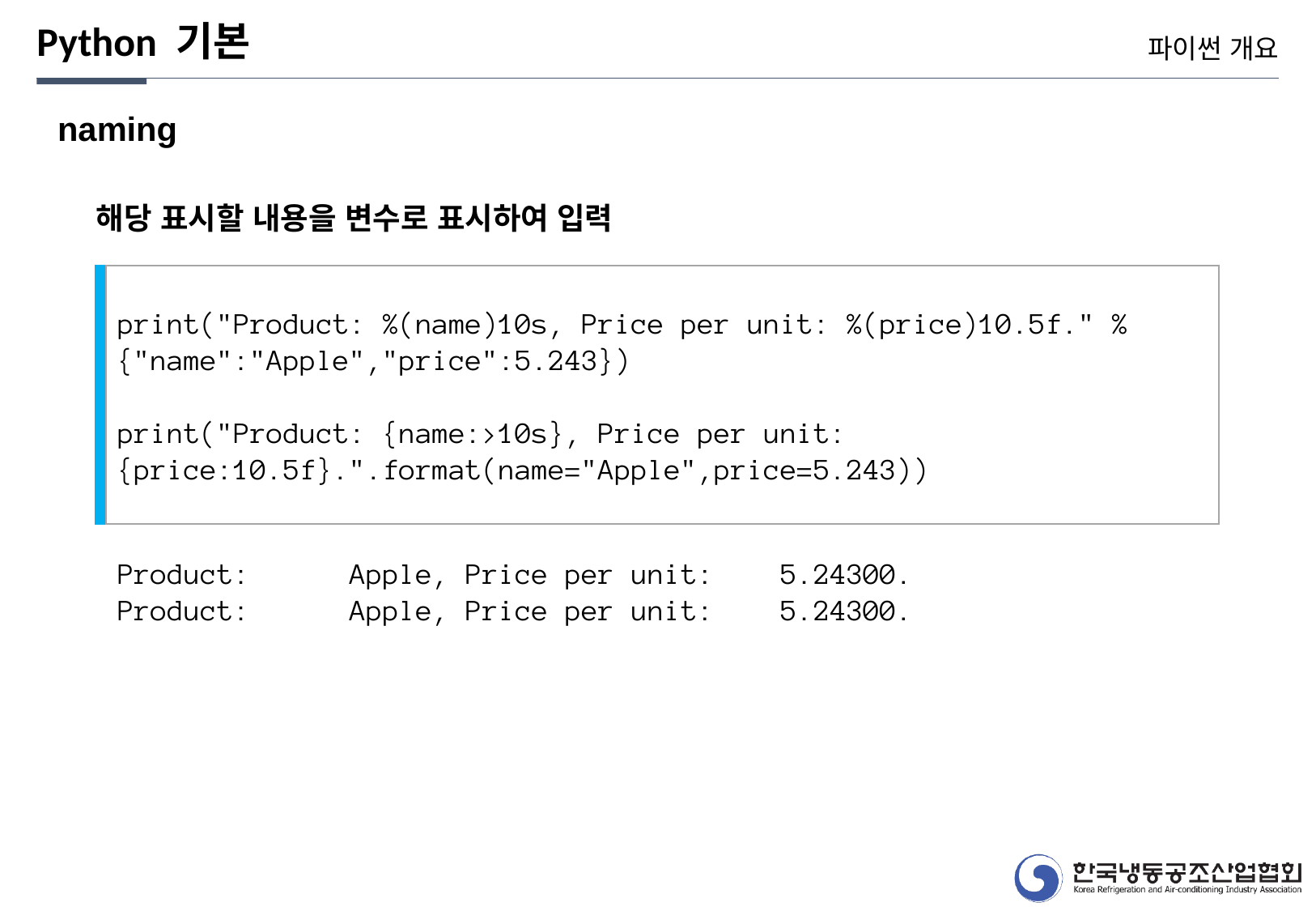

Python 기본
파이썬 개요
naming
해당 표시할 내용을 변수로 표시하여 입력

print("Product: %(name)10s, Price per unit: %(price)10.5f." % {"name":"Apple","price":5.243})

print("Product: {name:>10s}, Price per unit: {price:10.5f}.".format(name="Apple",price=5.243))
Product:      Apple, Price per unit:    5.24300.
Product:      Apple, Price per unit:    5.24300.